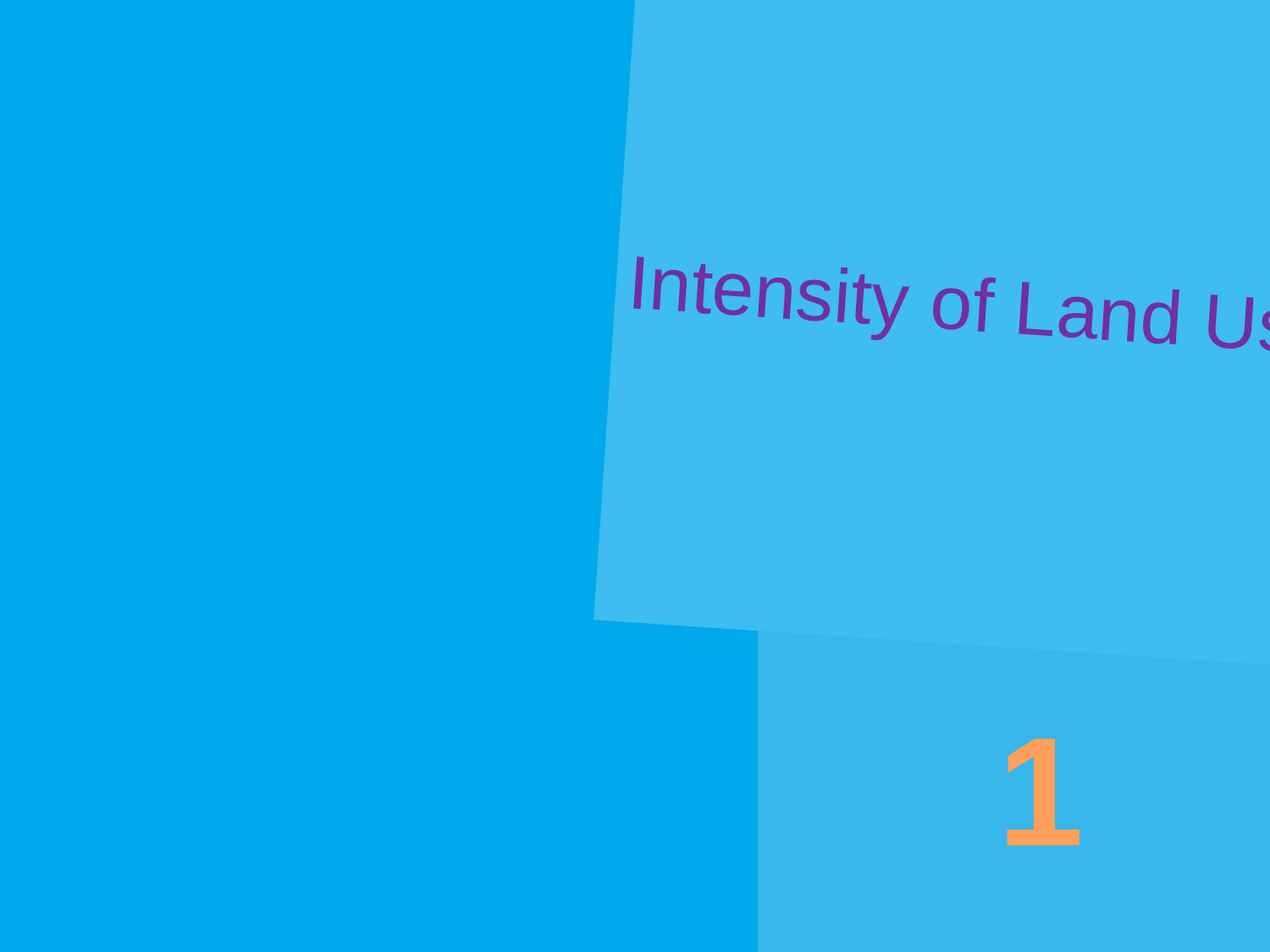

Intensity of Land Use
# 土地使用 的 集约程度
1